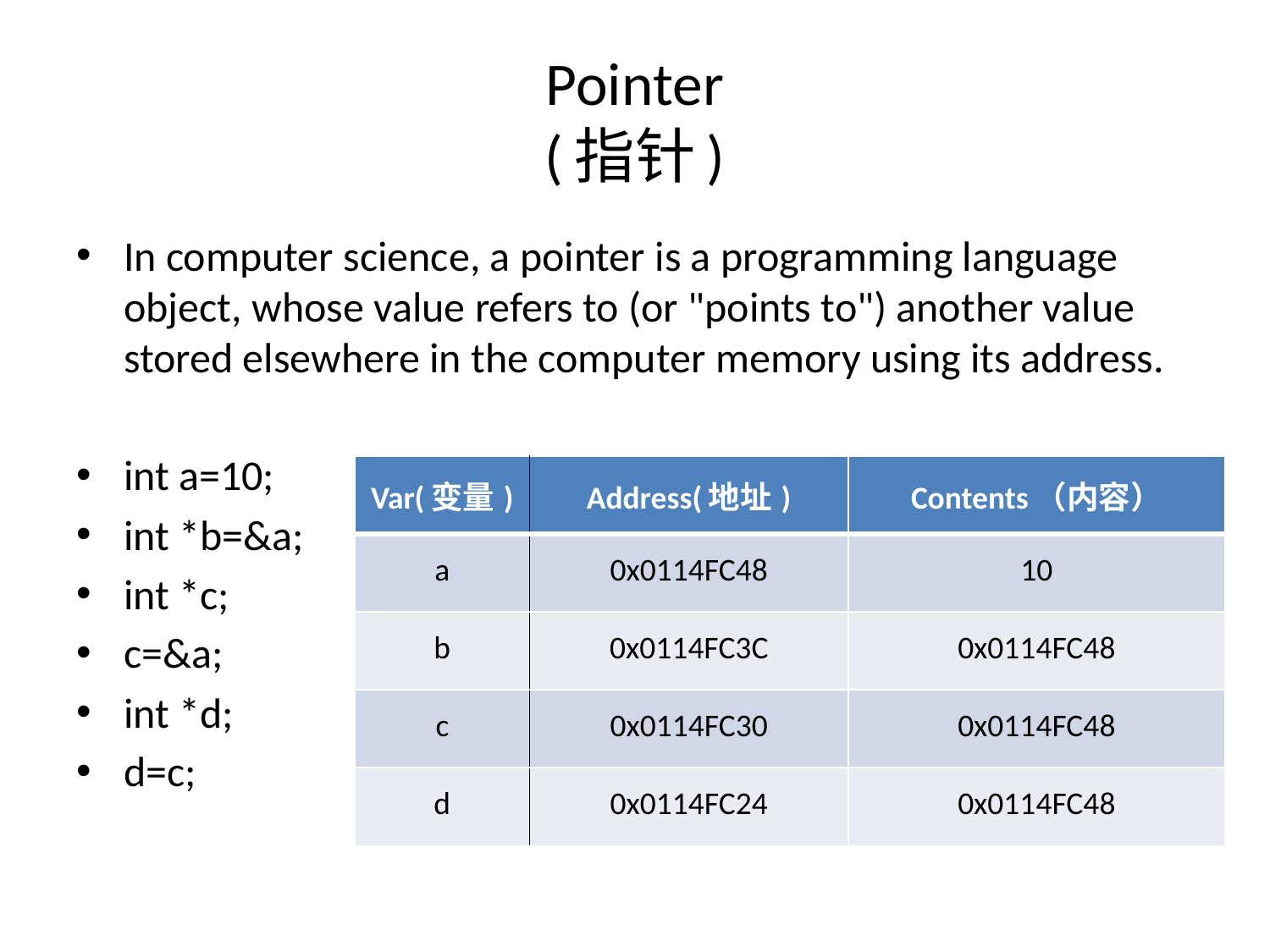

# Pointer (指针)
In computer science, a pointer is a programming language object, whose value refers to (or "points to") another value stored elsewhere in the computer memory using its address.

int a=10;
int *b=&a;
int *c;
c=&a;
int *d;
d=c;

| Var(变量) | Address(地址) | Contents（内容） |
| --- | --- | --- |
| a | 0x0114FC48 | 10 |
| b | 0x0114FC3C | 0x0114FC48 |
| c | 0x0114FC30 | 0x0114FC48 |
| d | 0x0114FC24 | 0x0114FC48 |